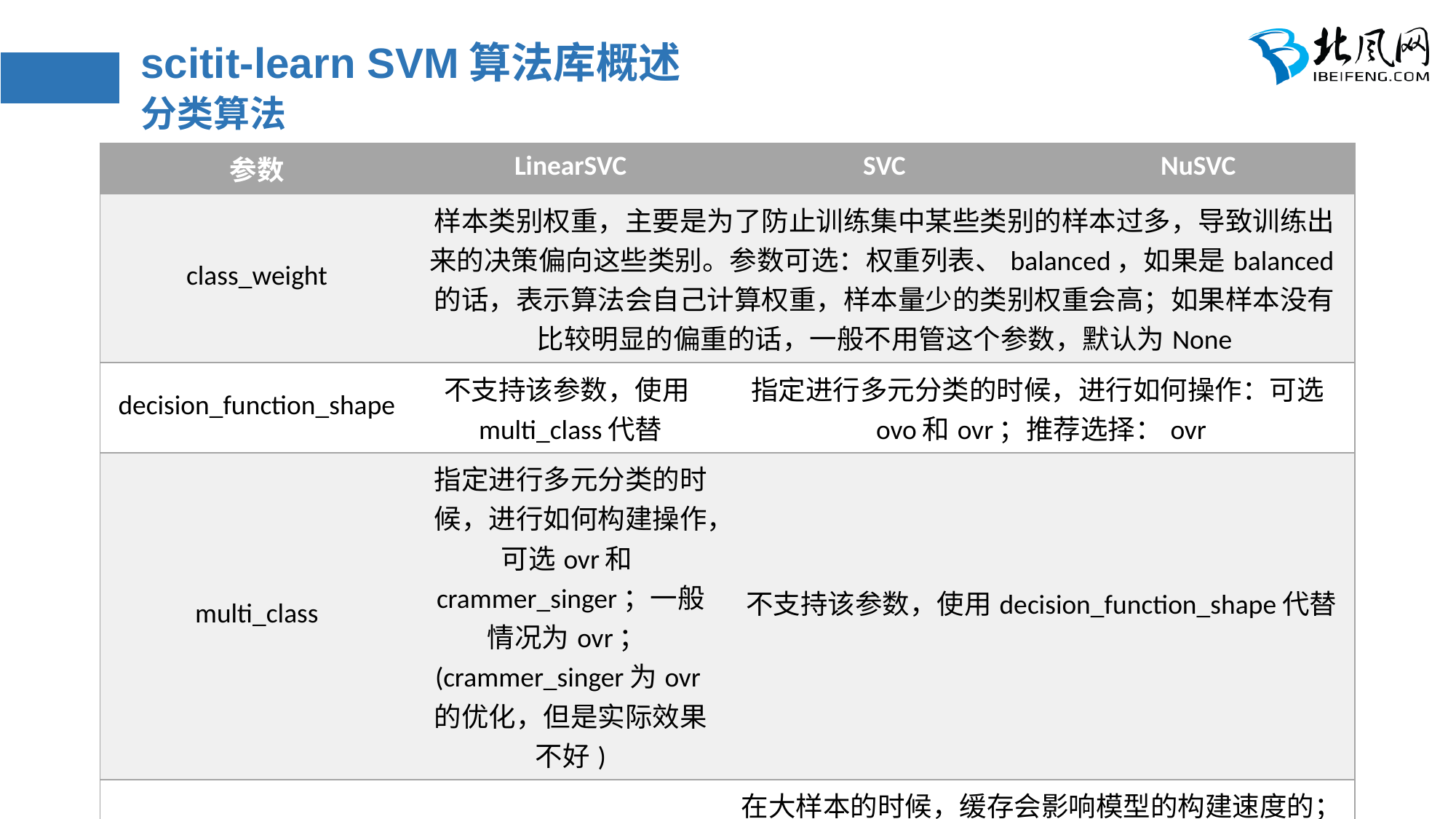

# scitit-learn SVM算法库概述 分类算法
| 参数 | LinearSVC | SVC | NuSVC |
| --- | --- | --- | --- |
| class\_weight | 样本类别权重，主要是为了防止训练集中某些类别的样本过多，导致训练出来的决策偏向这些类别。参数可选：权重列表、balanced，如果是balanced的话，表示算法会自己计算权重，样本量少的类别权重会高；如果样本没有比较明显的偏重的话，一般不用管这个参数，默认为None |  |  |
| decision\_function\_shape | 不支持该参数，使用multi\_class代替 | 指定进行多元分类的时候，进行如何操作：可选ovo和ovr；推荐选择：ovr |  |
| multi\_class | 指定进行多元分类的时候，进行如何构建操作，可选ovr和crammer\_singer；一般情况为ovr；(crammer\_singer为ovr的优化，但是实际效果不好) | 不支持该参数，使用decision\_function\_shape代替 |  |
| cache\_size | 不支持 | 在大样本的时候，缓存会影响模型的构建速度的；当机器内存比较大的时候，可以考虑将该值设置为500或者1000，默认为200(单位为M) |  |